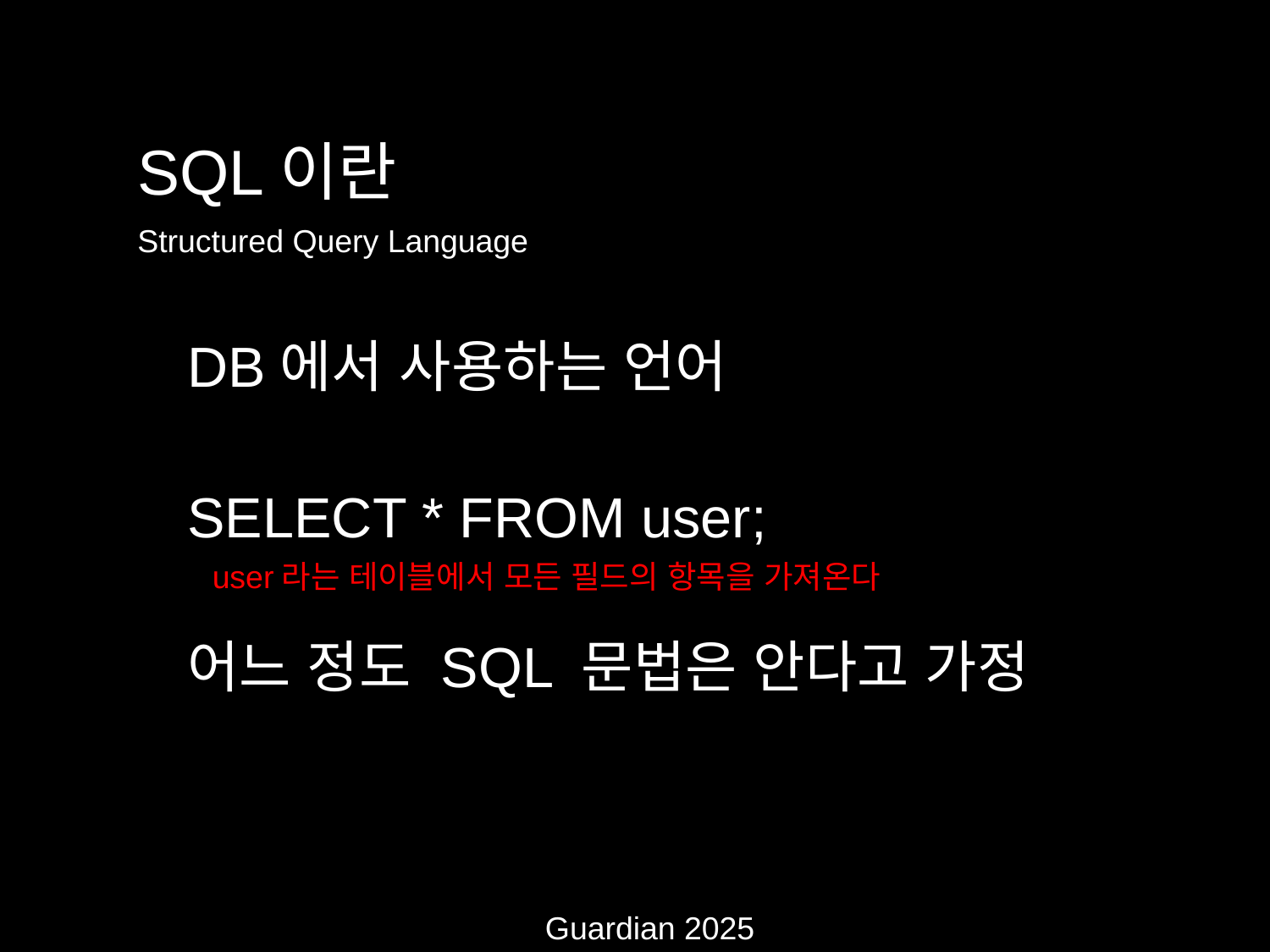

SQL이란
Structured Query Language
DB에서 사용하는 언어
SELECT * FROM user;
user라는 테이블에서 모든 필드의 항목을 가져온다
어느 정도 SQL 문법은 안다고 가정